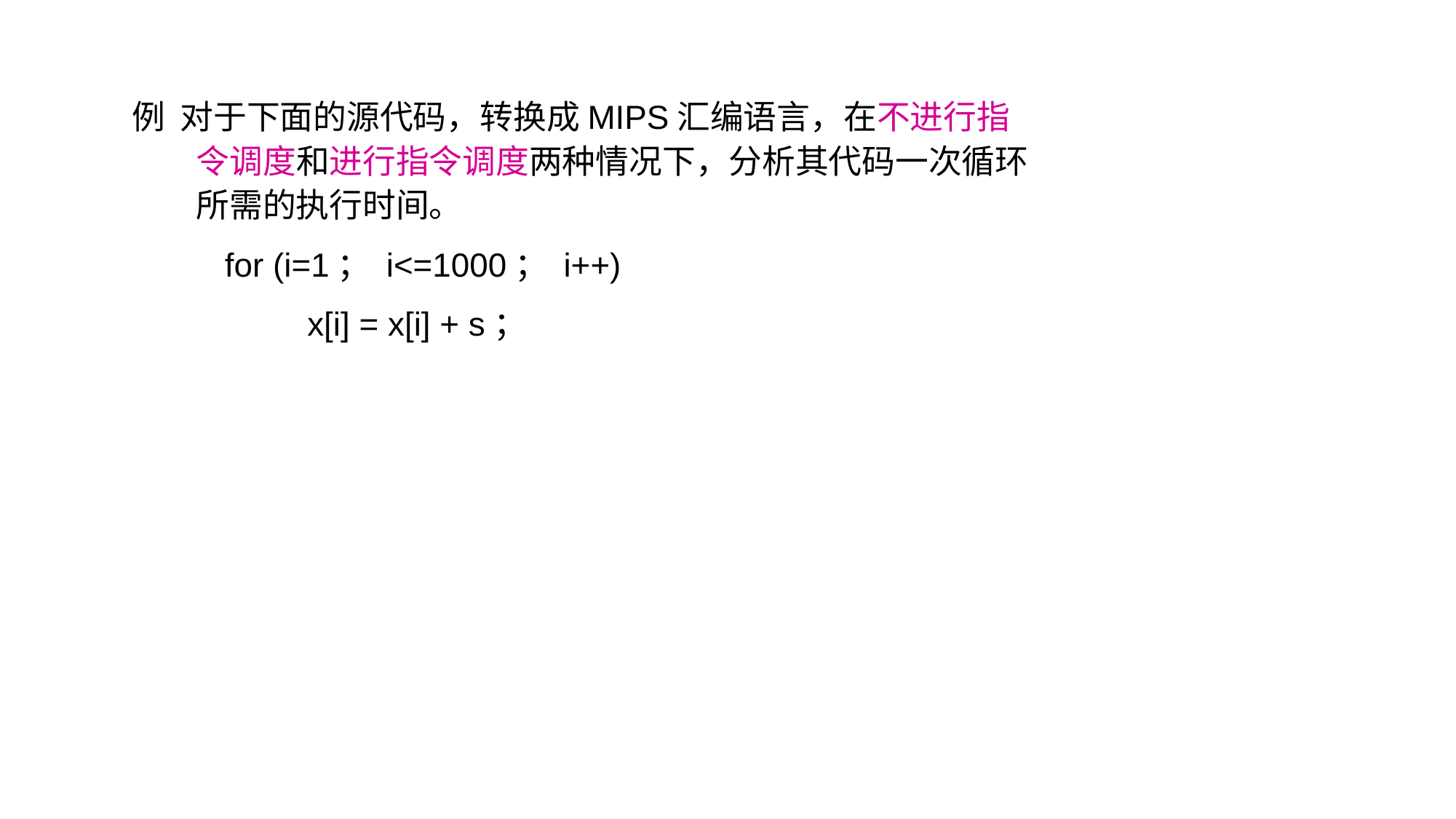

例  对于下面的源代码，转换成MIPS汇编语言，在不进行指令调度和进行指令调度两种情况下，分析其代码一次循环所需的执行时间。
          for (i=1； i<=1000； i++)
	             x[i] = x[i] + s；